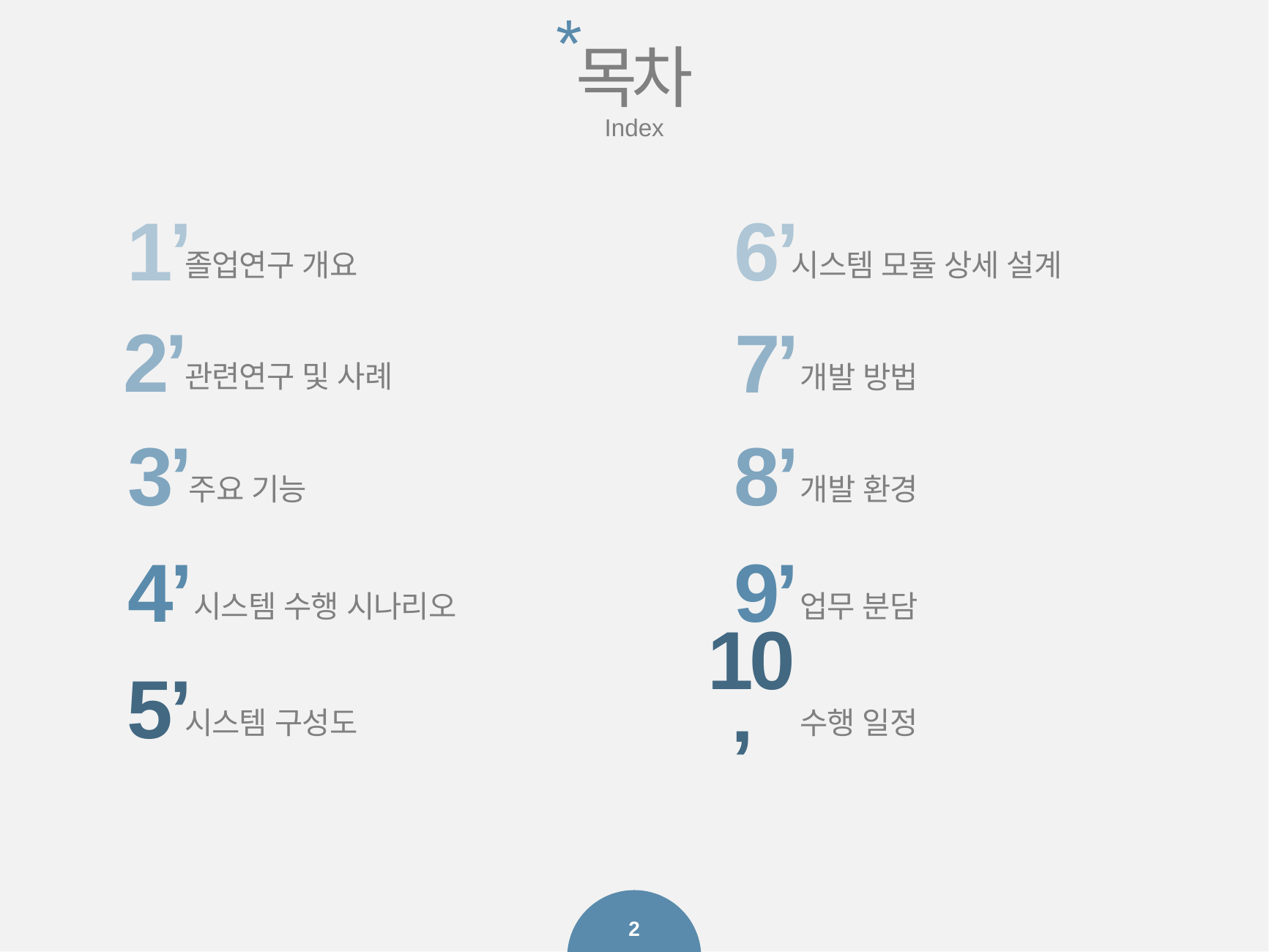

*
목차
Index
6’
1’
졸업연구 개요
시스템 모듈 상세 설계
2’
7’
관련연구 및 사례
개발 방법
8’
3’
개발 환경
주요 기능
4’
9’
시스템 수행 시나리오
업무 분담
5’
10’
시스템 구성도
수행 일정